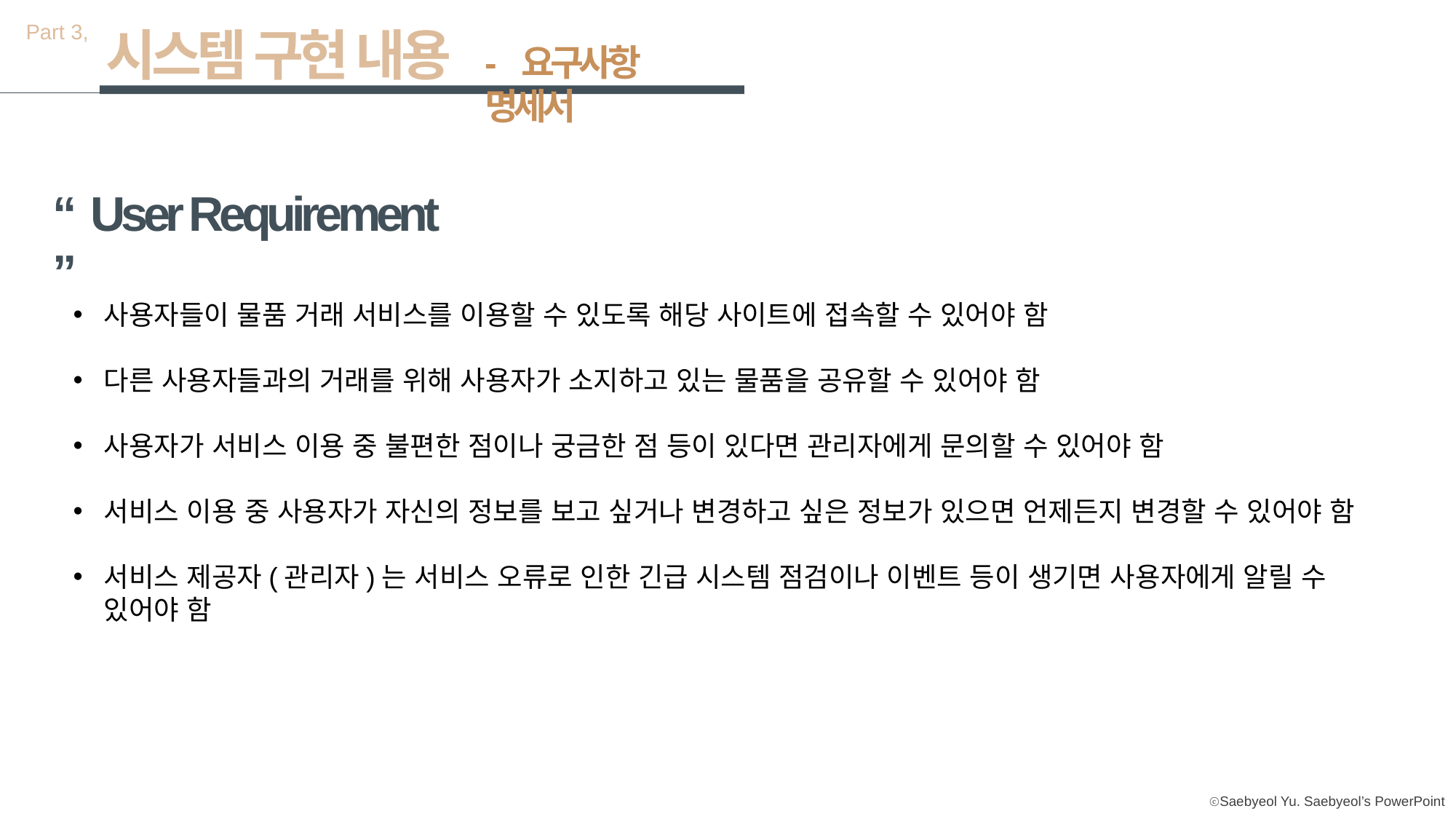

Part 3,
시스템 구현 내용
-  요구사항 명세서

“ User Requirement ”
사용자들이 물품 거래 서비스를 이용할 수 있도록 해당 사이트에 접속할 수 있어야 함

다른 사용자들과의 거래를 위해 사용자가 소지하고 있는 물품을 공유할 수 있어야 함

사용자가 서비스 이용 중 불편한 점이나 궁금한 점 등이 있다면 관리자에게 문의할 수 있어야 함

서비스 이용 중 사용자가 자신의 정보를 보고 싶거나 변경하고 싶은 정보가 있으면 언제든지 변경할 수 있어야 함

서비스 제공자(관리자)는 서비스 오류로 인한 긴급 시스템 점검이나 이벤트 등이 생기면 사용자에게 알릴 수 있어야 함